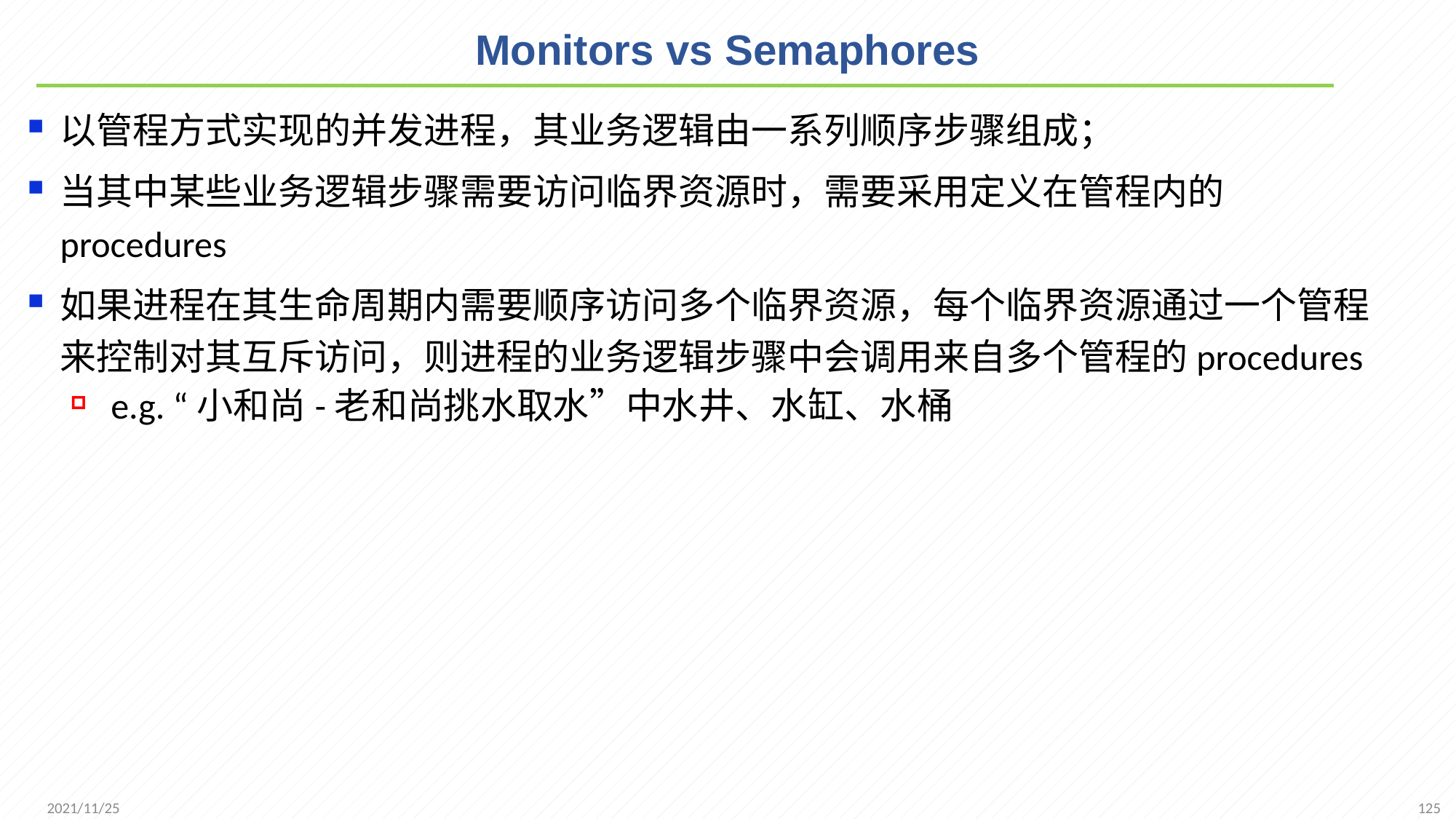

# Monitors vs Semaphores
以管程方式实现的并发进程，其业务逻辑由一系列顺序步骤组成；
当其中某些业务逻辑步骤需要访问临界资源时，需要采用定义在管程内的procedures
如果进程在其生命周期内需要顺序访问多个临界资源，每个临界资源通过一个管程来控制对其互斥访问，则进程的业务逻辑步骤中会调用来自多个管程的procedures
 e.g. “小和尚-老和尚挑水取水”中水井、水缸、水桶

125
2021/11/25